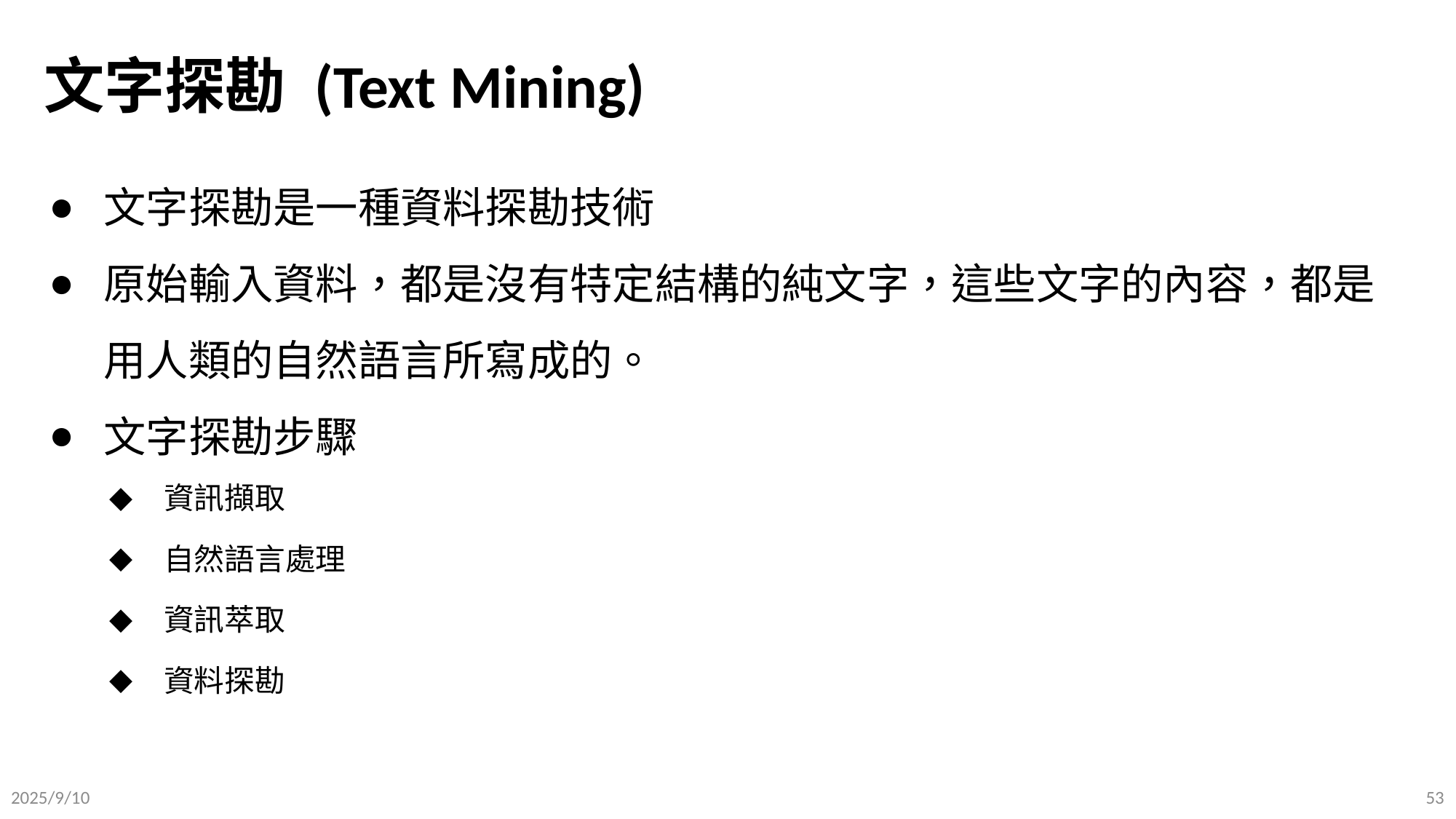

# 文字探勘 (Text Mining)
文字探勘是一種資料探勘技術
原始輸入資料，都是沒有特定結構的純文字，這些文字的內容，都是用人類的自然語言所寫成的。
文字探勘步驟
資訊擷取
自然語言處理
資訊萃取
資料探勘
2025/9/10
53